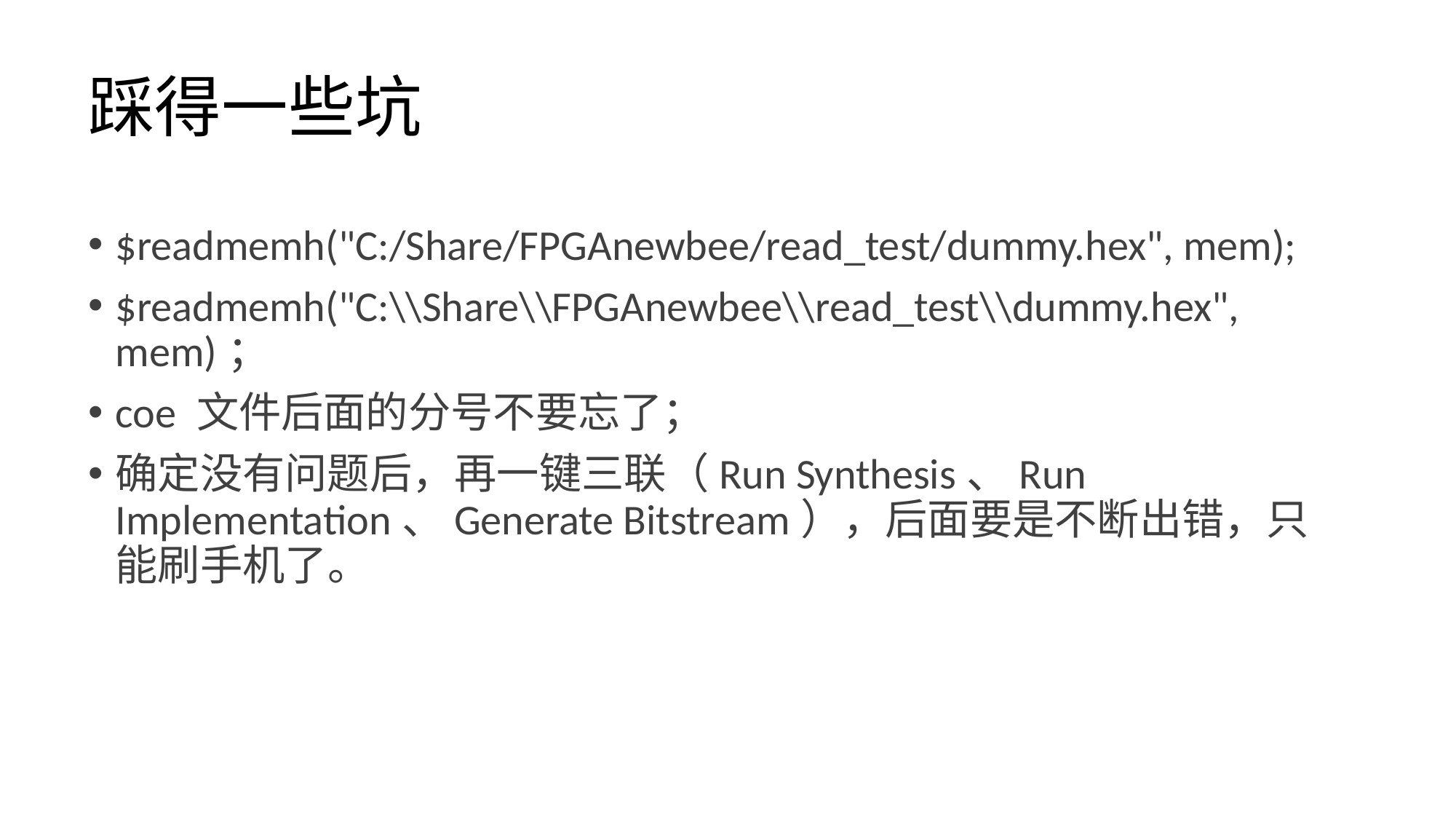

# 踩得一些坑
$readmemh("C:/Share/FPGAnewbee/read_test/dummy.hex", mem);
$readmemh("C:\\Share\\FPGAnewbee\\read_test\\dummy.hex", mem)；
coe 文件后面的分号不要忘了；
确定没有问题后，再一键三联（Run Synthesis、Run Implementation、Generate Bitstream），后面要是不断出错，只能刷手机了。